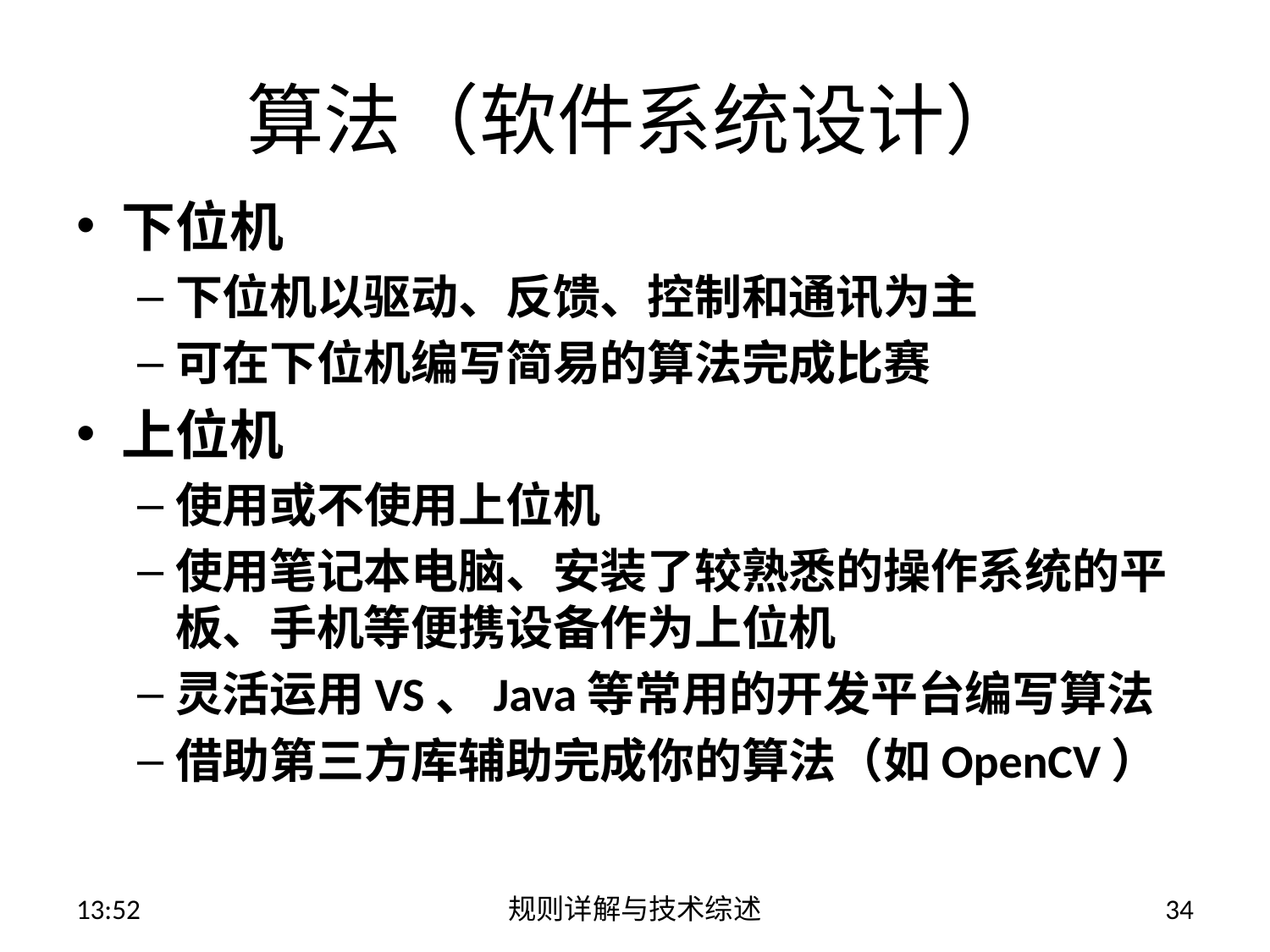

# 算法（软件系统设计）
下位机
下位机以驱动、反馈、控制和通讯为主
可在下位机编写简易的算法完成比赛
上位机
使用或不使用上位机
使用笔记本电脑、安装了较熟悉的操作系统的平板、手机等便携设备作为上位机
灵活运用VS、Java等常用的开发平台编写算法
借助第三方库辅助完成你的算法（如OpenCV）
13:52
规则详解与技术综述
34